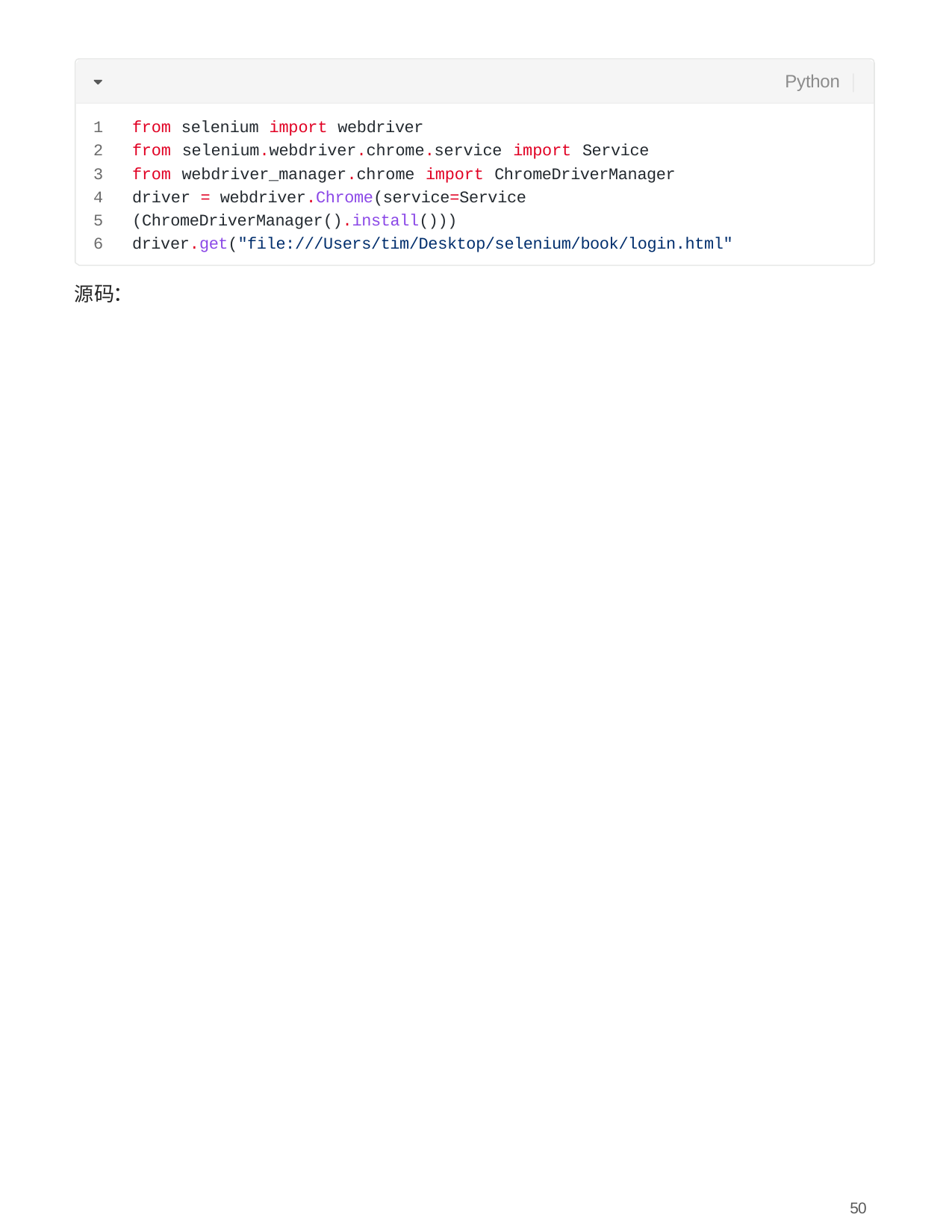

Python

from selenium import webdriver
from selenium.webdriver.chrome.service import Service
from webdriver_manager.chrome import ChromeDriverManager
driver = webdriver.Chrome(service=Service
(ChromeDriverManager().install()))
driver.get("file:///Users/tim/Desktop/selenium/book/login.html"

源码：

50